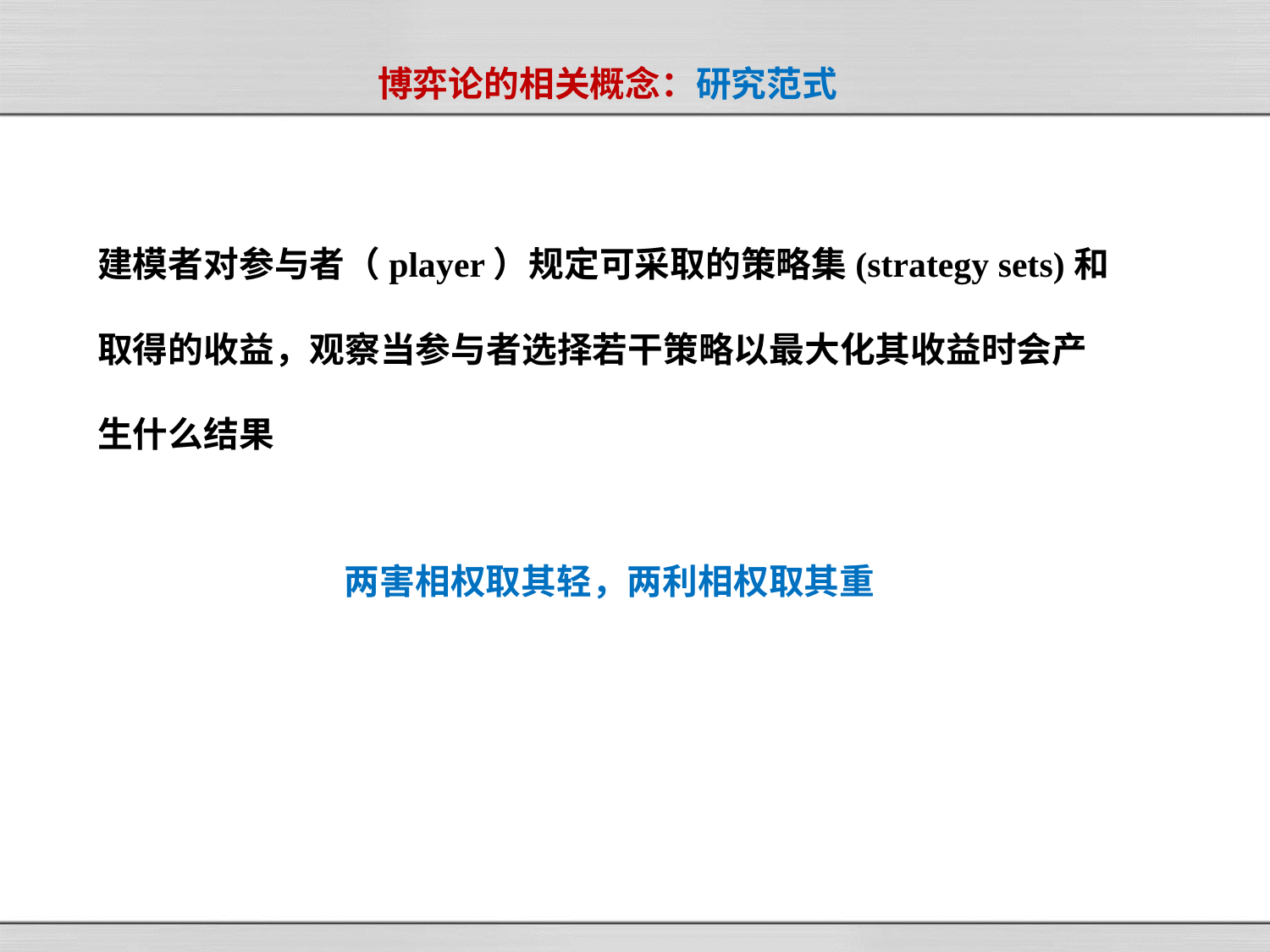

# 博弈论的相关概念：研究范式

建模者对参与者（player）规定可采取的策略集(strategy sets)和取得的收益，观察当参与者选择若干策略以最大化其收益时会产生什么结果
两害相权取其轻，两利相权取其重